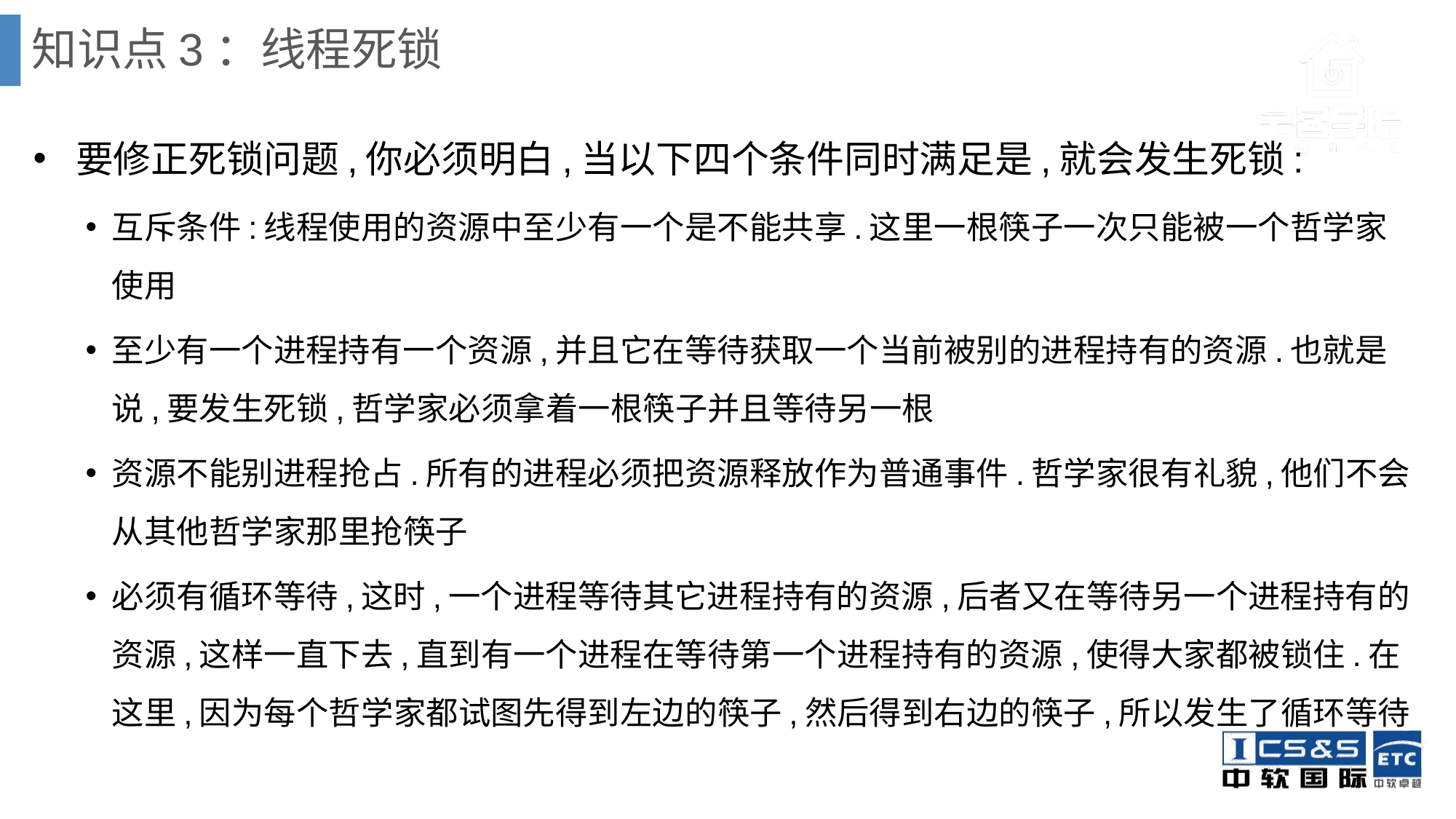

# 知识点3：线程死锁
 要修正死锁问题,你必须明白,当以下四个条件同时满足是,就会发生死锁:
互斥条件:线程使用的资源中至少有一个是不能共享.这里一根筷子一次只能被一个哲学家使用
至少有一个进程持有一个资源,并且它在等待获取一个当前被别的进程持有的资源.也就是说,要发生死锁,哲学家必须拿着一根筷子并且等待另一根
资源不能别进程抢占.所有的进程必须把资源释放作为普通事件.哲学家很有礼貌,他们不会从其他哲学家那里抢筷子
必须有循环等待,这时,一个进程等待其它进程持有的资源,后者又在等待另一个进程持有的资源,这样一直下去,直到有一个进程在等待第一个进程持有的资源,使得大家都被锁住.在这里,因为每个哲学家都试图先得到左边的筷子,然后得到右边的筷子,所以发生了循环等待